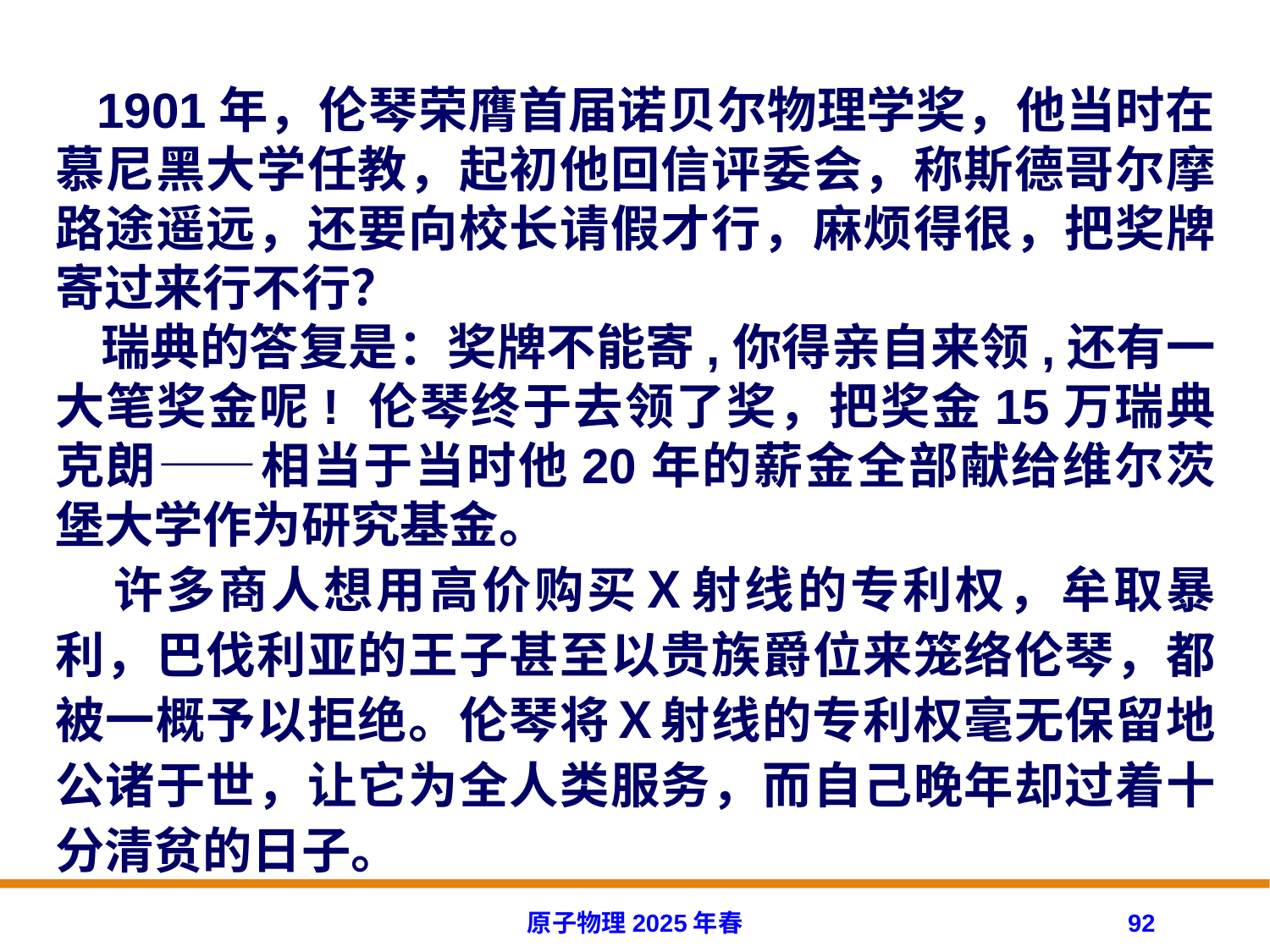

1901年，伦琴荣膺首届诺贝尔物理学奖，他当时在慕尼黑大学任教，起初他回信评委会，称斯德哥尔摩路途遥远，还要向校长请假才行，麻烦得很，把奖牌寄过来行不行？
   瑞典的答复是：奖牌不能寄,你得亲自来领,还有一大笔奖金呢! 伦琴终于去领了奖，把奖金15万瑞典克朗——相当于当时他20年的薪金全部献给维尔茨堡大学作为研究基金。
   许多商人想用高价购买Ｘ射线的专利权，牟取暴利，巴伐利亚的王子甚至以贵族爵位来笼络伦琴，都被一概予以拒绝。伦琴将Ｘ射线的专利权毫无保留地公诸于世，让它为全人类服务，而自己晚年却过着十分清贫的日子。
原子物理2025年春
92